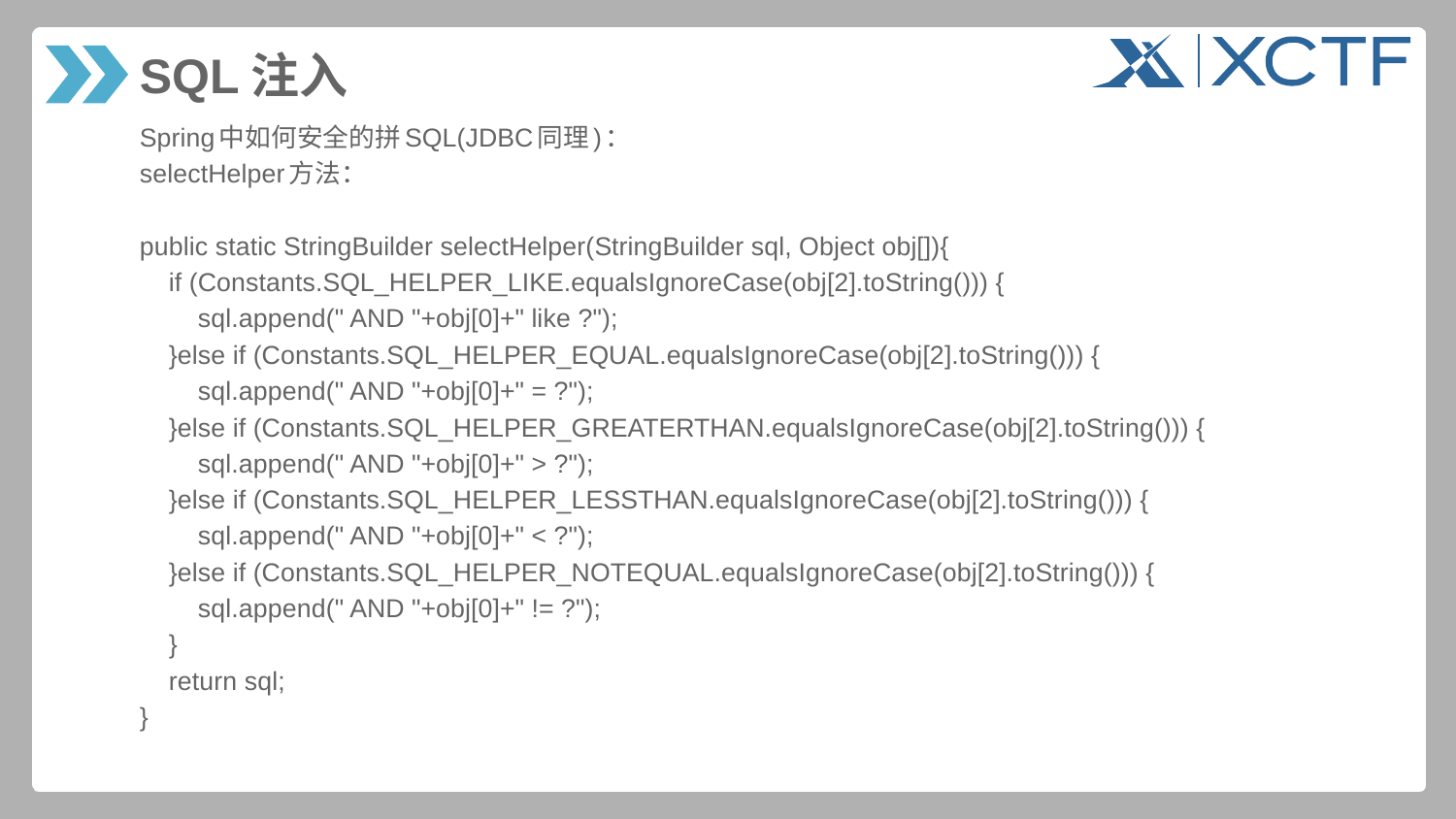

# SQL注入
Spring中如何安全的拼SQL(JDBC同理)：
selectHelper方法：

public static StringBuilder selectHelper(StringBuilder sql, Object obj[]){
    if (Constants.SQL_HELPER_LIKE.equalsIgnoreCase(obj[2].toString())) {
        sql.append(" AND "+obj[0]+" like ?");
    }else if (Constants.SQL_HELPER_EQUAL.equalsIgnoreCase(obj[2].toString())) {
        sql.append(" AND "+obj[0]+" = ?");
    }else if (Constants.SQL_HELPER_GREATERTHAN.equalsIgnoreCase(obj[2].toString())) {
        sql.append(" AND "+obj[0]+" > ?");
    }else if (Constants.SQL_HELPER_LESSTHAN.equalsIgnoreCase(obj[2].toString())) {
        sql.append(" AND "+obj[0]+" < ?");
    }else if (Constants.SQL_HELPER_NOTEQUAL.equalsIgnoreCase(obj[2].toString())) {
        sql.append(" AND "+obj[0]+" != ?");
    }
    return sql;
}